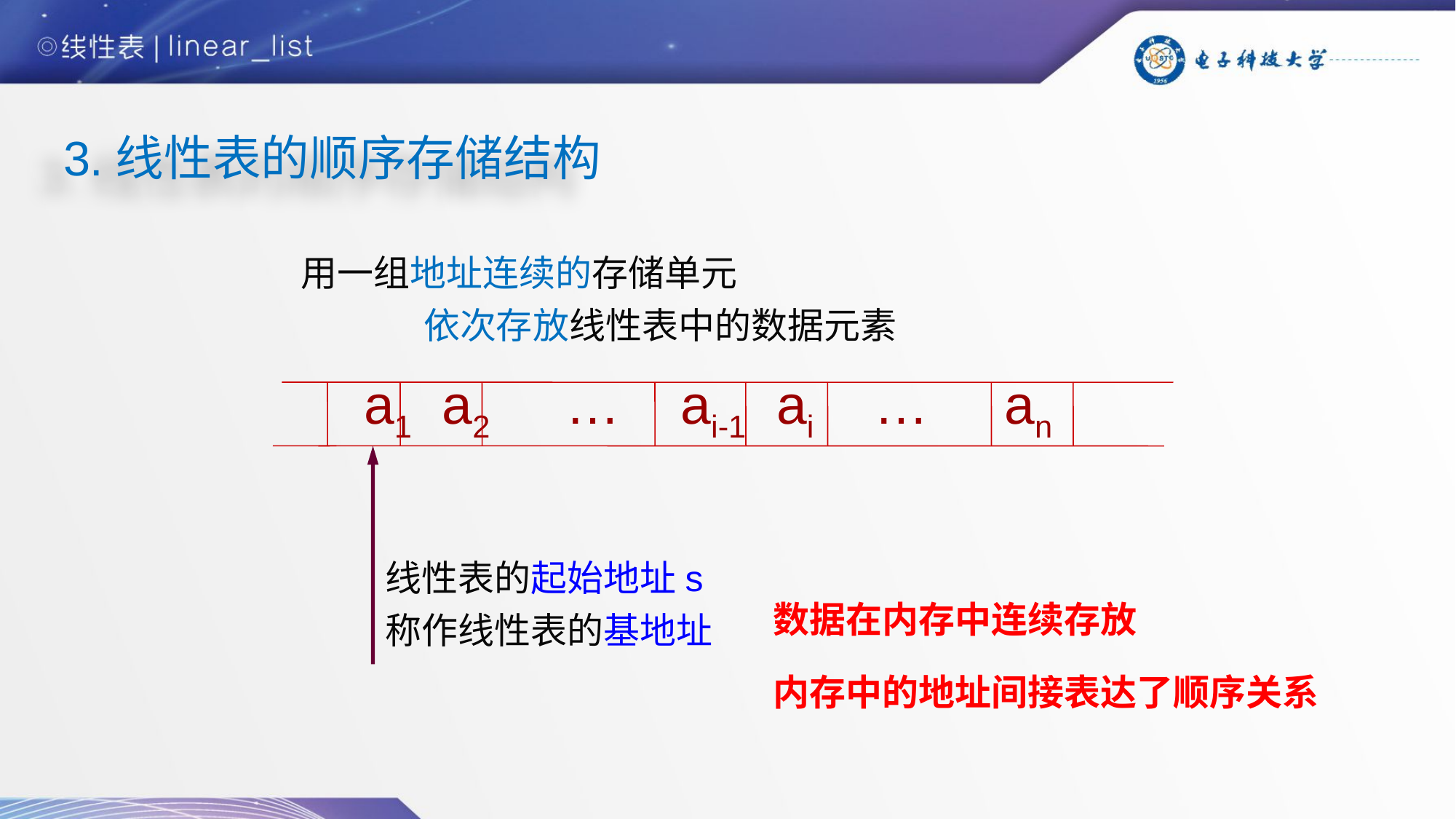

3.线性表的顺序存储结构
 用一组地址连续的存储单元
                依次存放线性表中的数据元素
 a1  a2     …    ai-1  ai    …     an

线性表的起始地址s
称作线性表的基地址

数据在内存中连续存放
内存中的地址间接表达了顺序关系